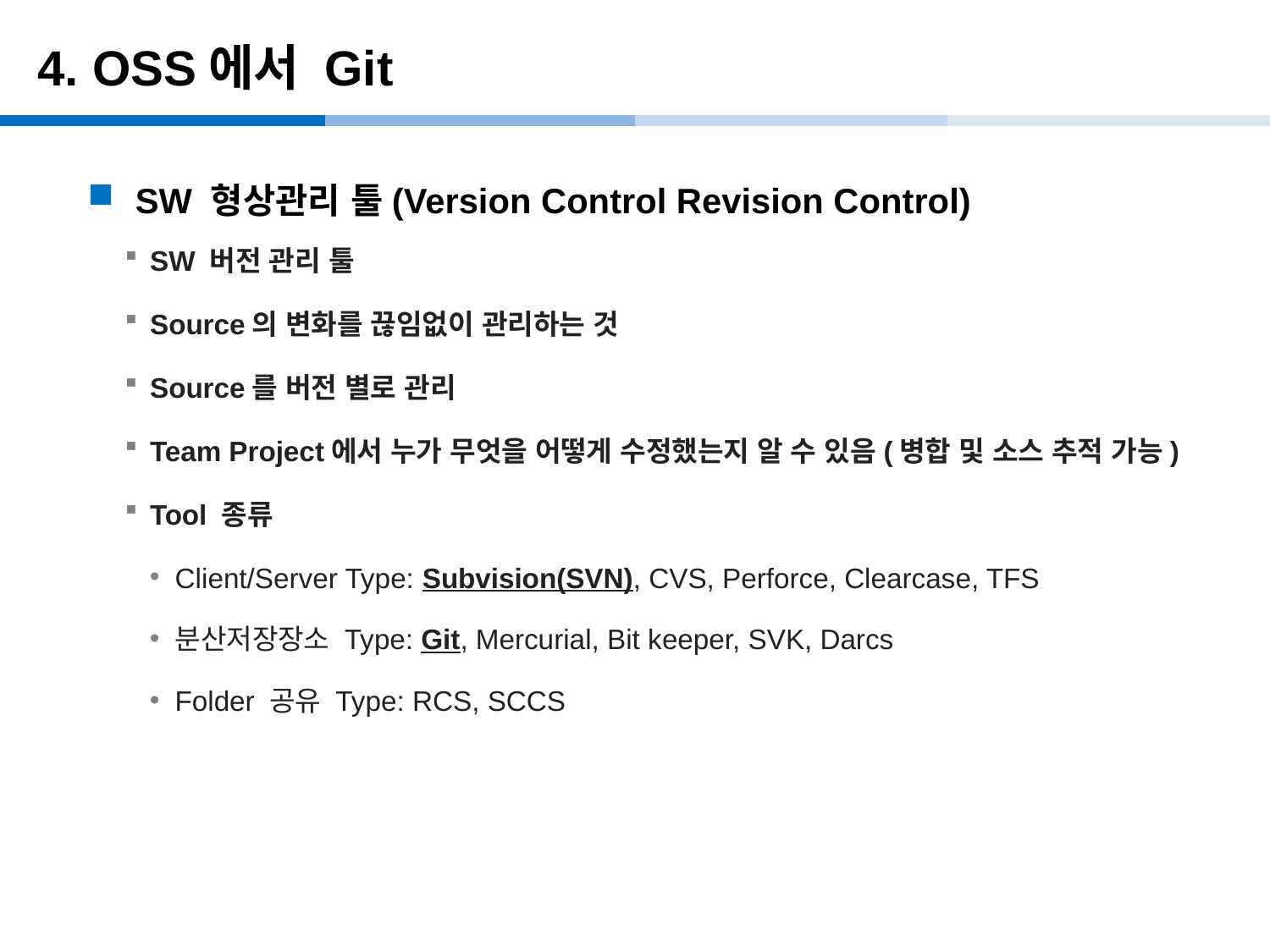

# 4. OSS에서 Git
SW 형상관리 툴(Version Control Revision Control)
SW 버전 관리 툴
Source의 변화를 끊임없이 관리하는 것
Source를 버전 별로 관리
Team Project에서 누가 무엇을 어떻게 수정했는지 알 수 있음(병합 및 소스 추적 가능)
Tool 종류
Client/Server Type: Subvision(SVN), CVS, Perforce, Clearcase, TFS
분산저장장소 Type: Git, Mercurial, Bit keeper, SVK, Darcs
Folder 공유 Type: RCS, SCCS